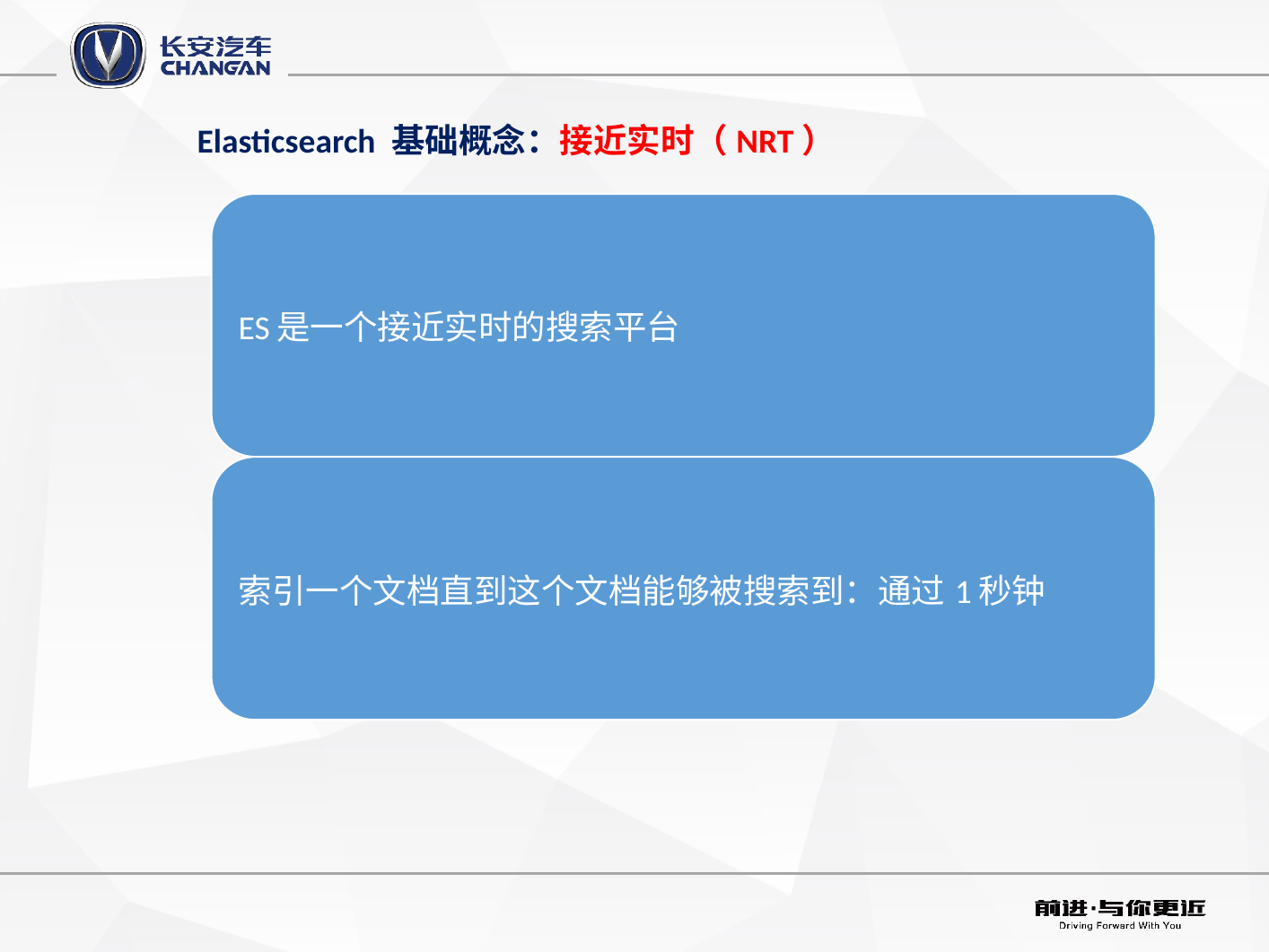

Elasticsearch 基础概念：接近实时（NRT）
ES是一个接近实时的搜索平台
索引一个文档直到这个文档能够被搜索到：通过1秒钟